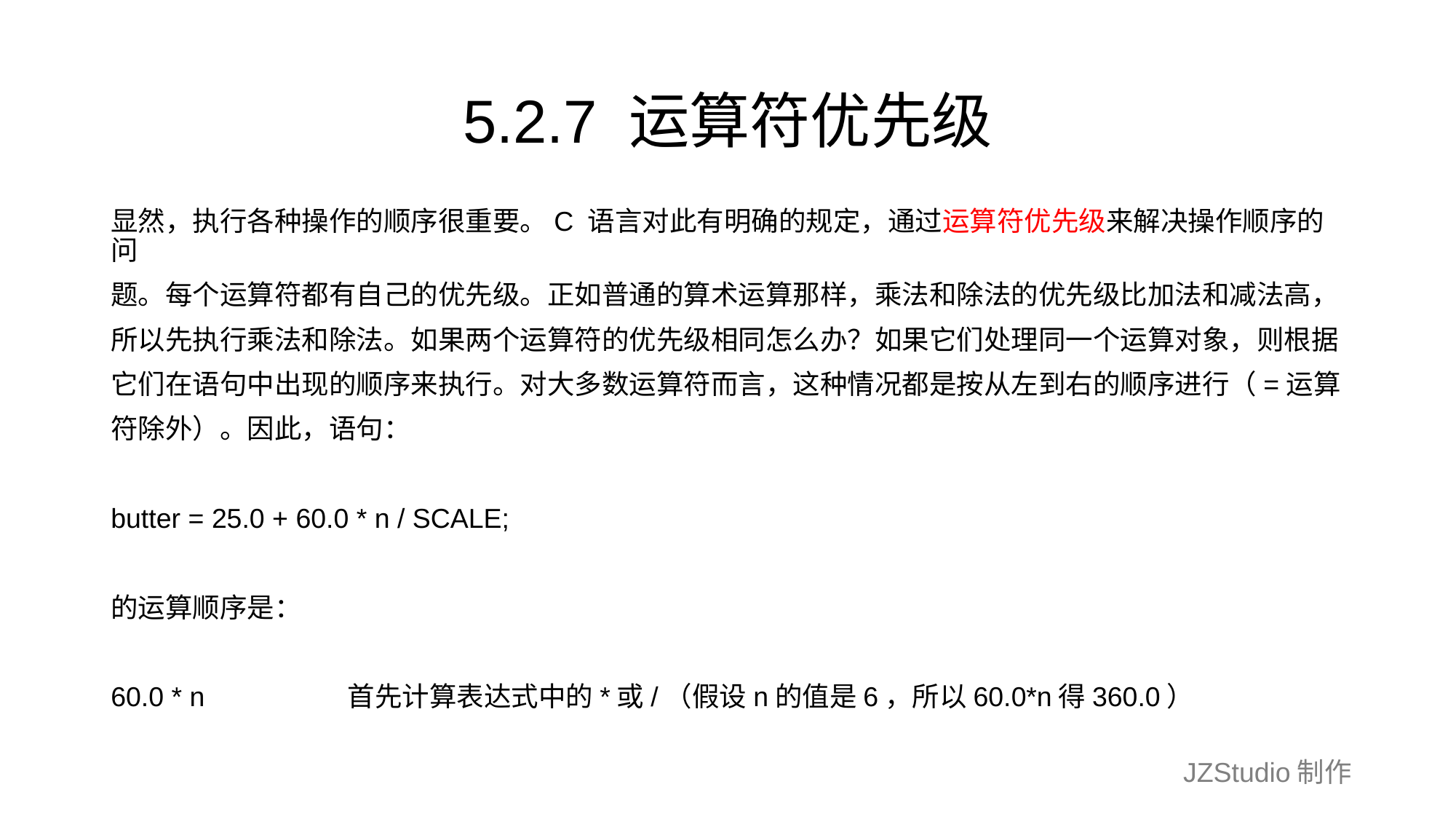

# 5.2.7 运算符优先级
显然，执行各种操作的顺序很重要。C 语言对此有明确的规定，通过运算符优先级来解决操作顺序的问
题。每个运算符都有自己的优先级。正如普通的算术运算那样，乘法和除法的优先级比加法和减法高，
所以先执行乘法和除法。如果两个运算符的优先级相同怎么办？如果它们处理同一个运算对象，则根据
它们在语句中出现的顺序来执行。对大多数运算符而言，这种情况都是按从左到右的顺序进行（=运算
符除外）。因此，语句：

butter = 25.0 + 60.0 * n / SCALE;

的运算顺序是：

60.0 * n　　　　　首先计算表达式中的*或/（假设n的值是6，所以60.0*n得360.0）